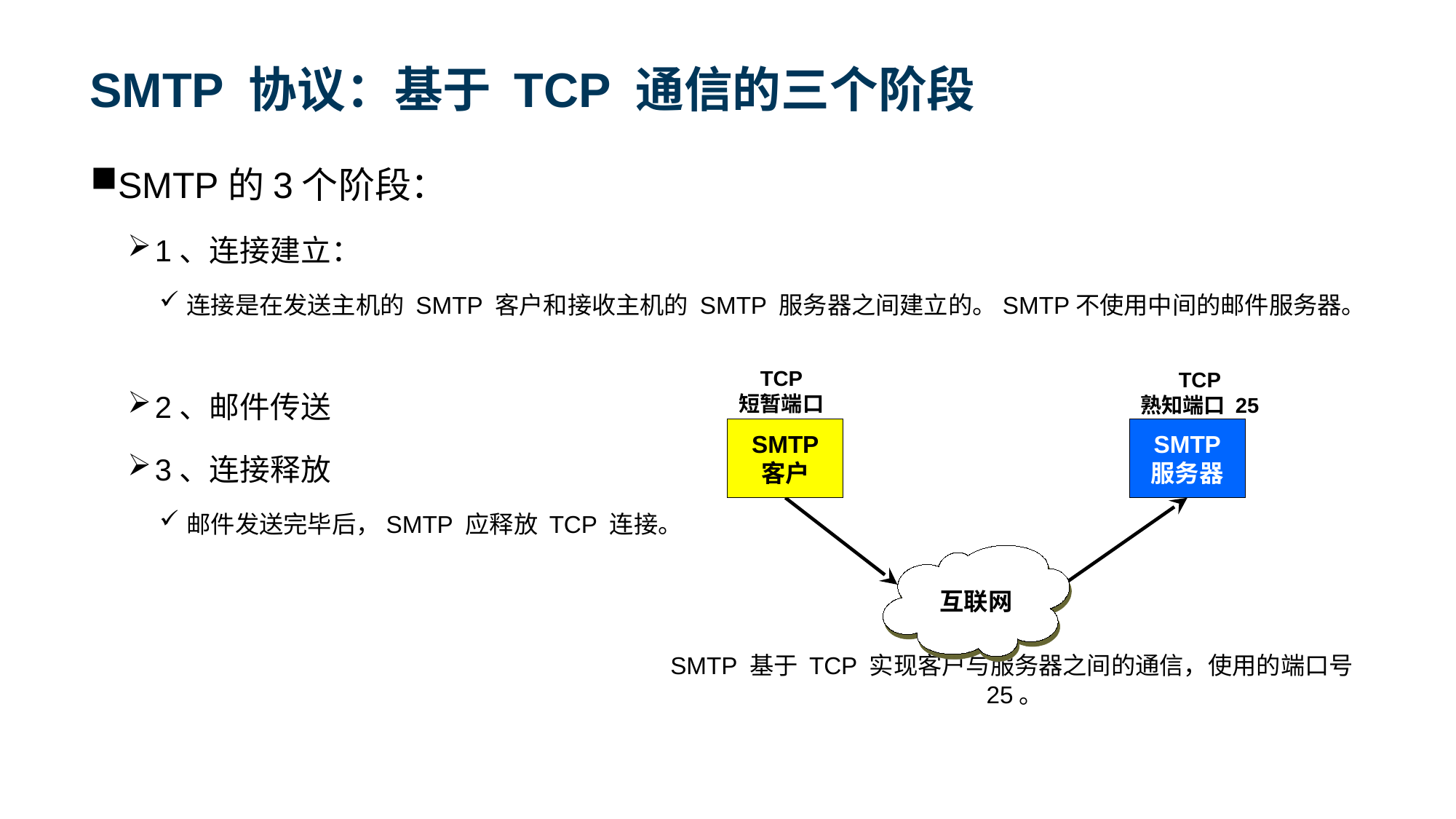

# SMTP 协议：基于 TCP 通信的三个阶段
SMTP的3个阶段：
1、连接建立：
连接是在发送主机的 SMTP 客户和接收主机的 SMTP 服务器之间建立的。SMTP不使用中间的邮件服务器。
2、邮件传送
3、连接释放
邮件发送完毕后，SMTP 应释放 TCP 连接。

SMTP 通信的三个阶段
TCP
短暂端口
TCP
熟知端口 25
SMTP
客户
SMTP
服务器
互联网
SMTP 基于 TCP 实现客户与服务器之间的通信，使用的端口号25。